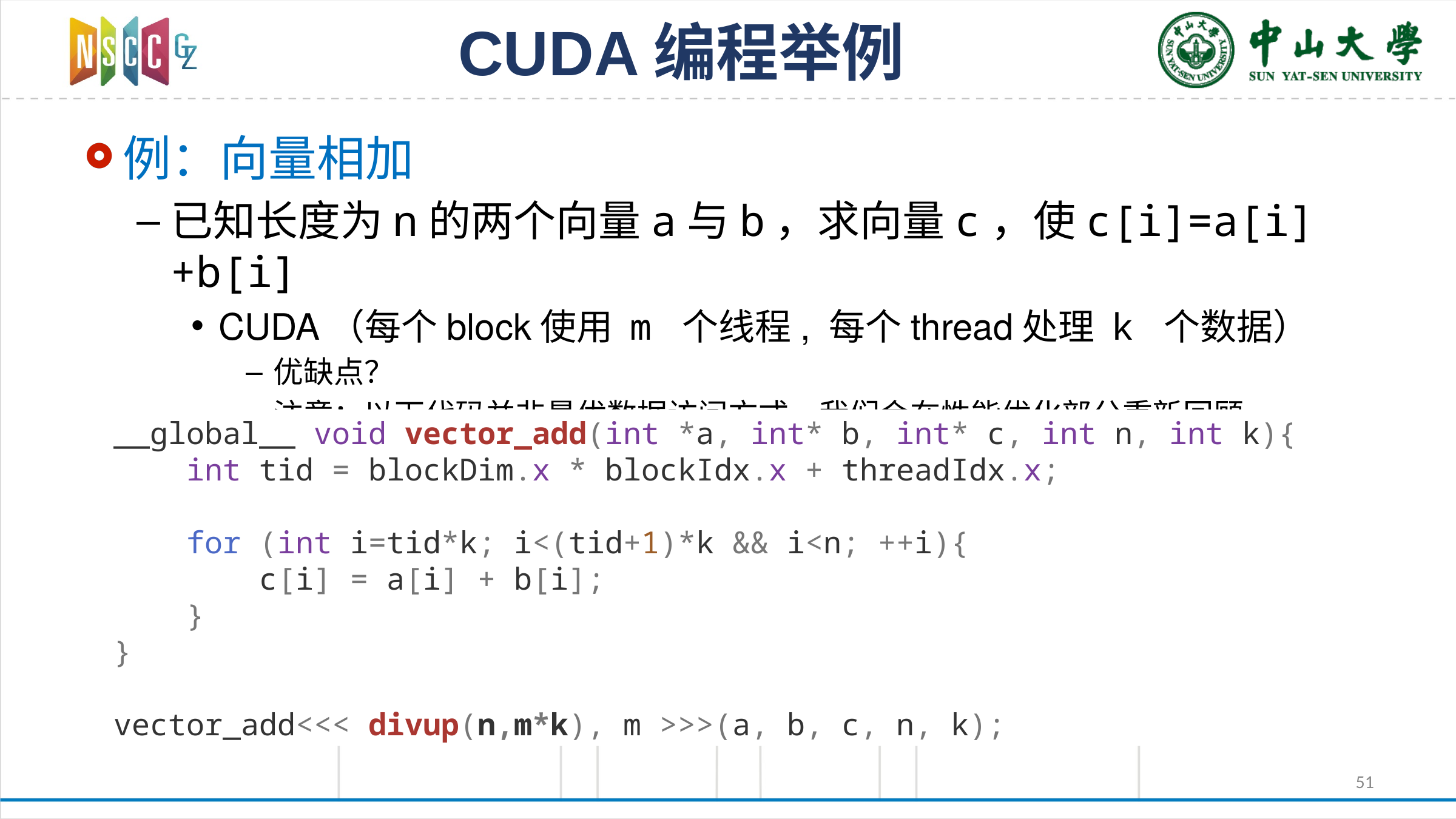

# CUDA编程举例
例：向量相加
已知长度为n的两个向量a与b，求向量c，使c[i]=a[i]+b[i]
CUDA（每个block使用 m 个线程, 每个thread处理 k 个数据）
优缺点？
注意：以下代码并非最优数据访问方式，我们会在性能优化部分重新回顾

__global__ void vector_add(int *a, int* b, int* c, int n, int k){
    int tid = blockDim.x * blockIdx.x + threadIdx.x;

    for (int i=tid*k; i<(tid+1)*k && i<n; ++i){
        c[i] = a[i] + b[i];
    }
}
vector_add<<< divup(n,m*k), m >>>(a, b, c, n, k);
51